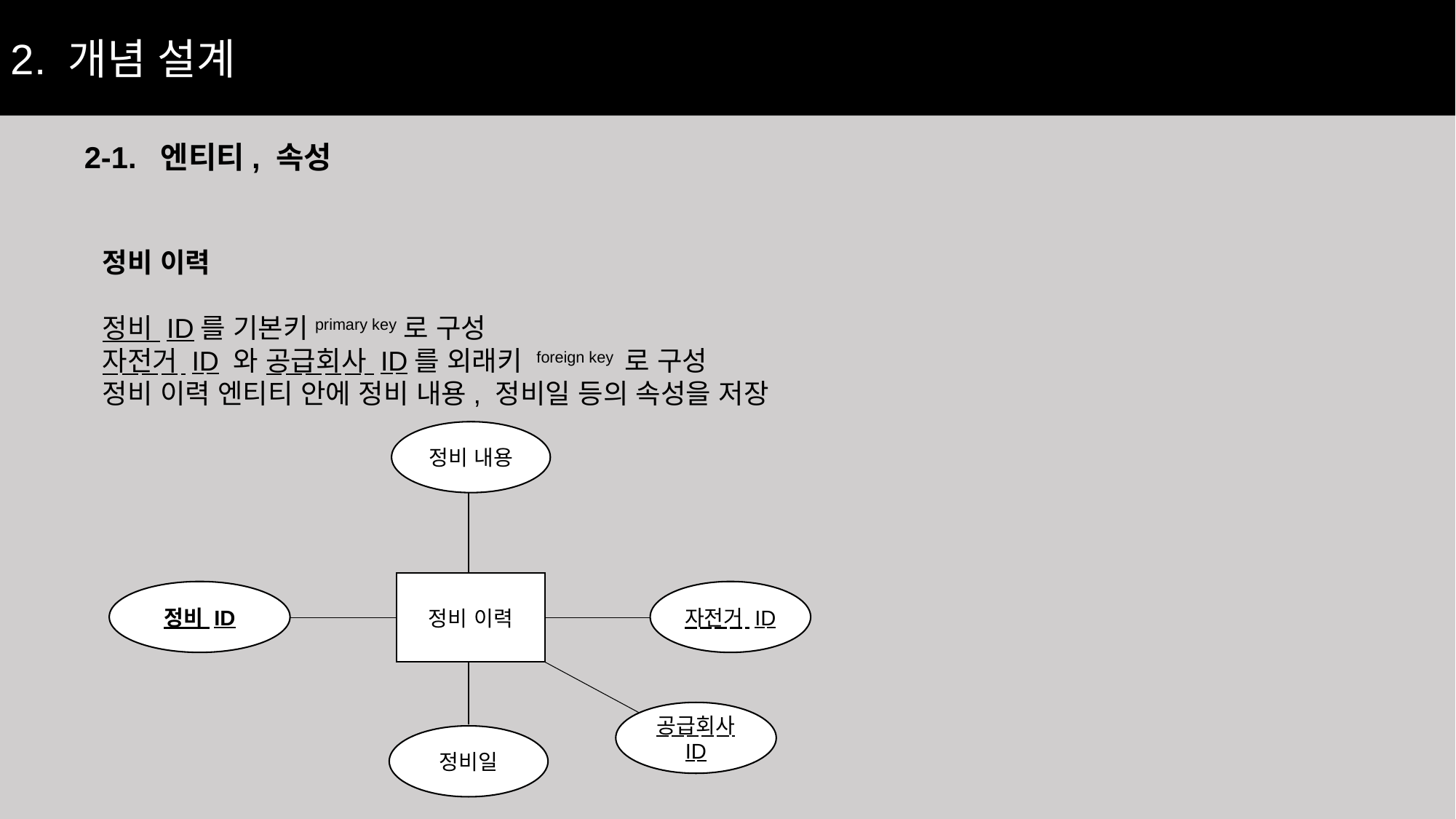

2. 개념 설계
2-1.  엔티티, 속성
정비 이력

정비 ID를 기본키primary key로 구성
자전거 ID 와 공급회사 ID를 외래키 foreign key 로 구성
정비 이력 엔티티 안에 정비 내용, 정비일 등의 속성을 저장
정비 내용
정비 이력
정비 ID
자전거 ID
공급회사 ID
정비일
11